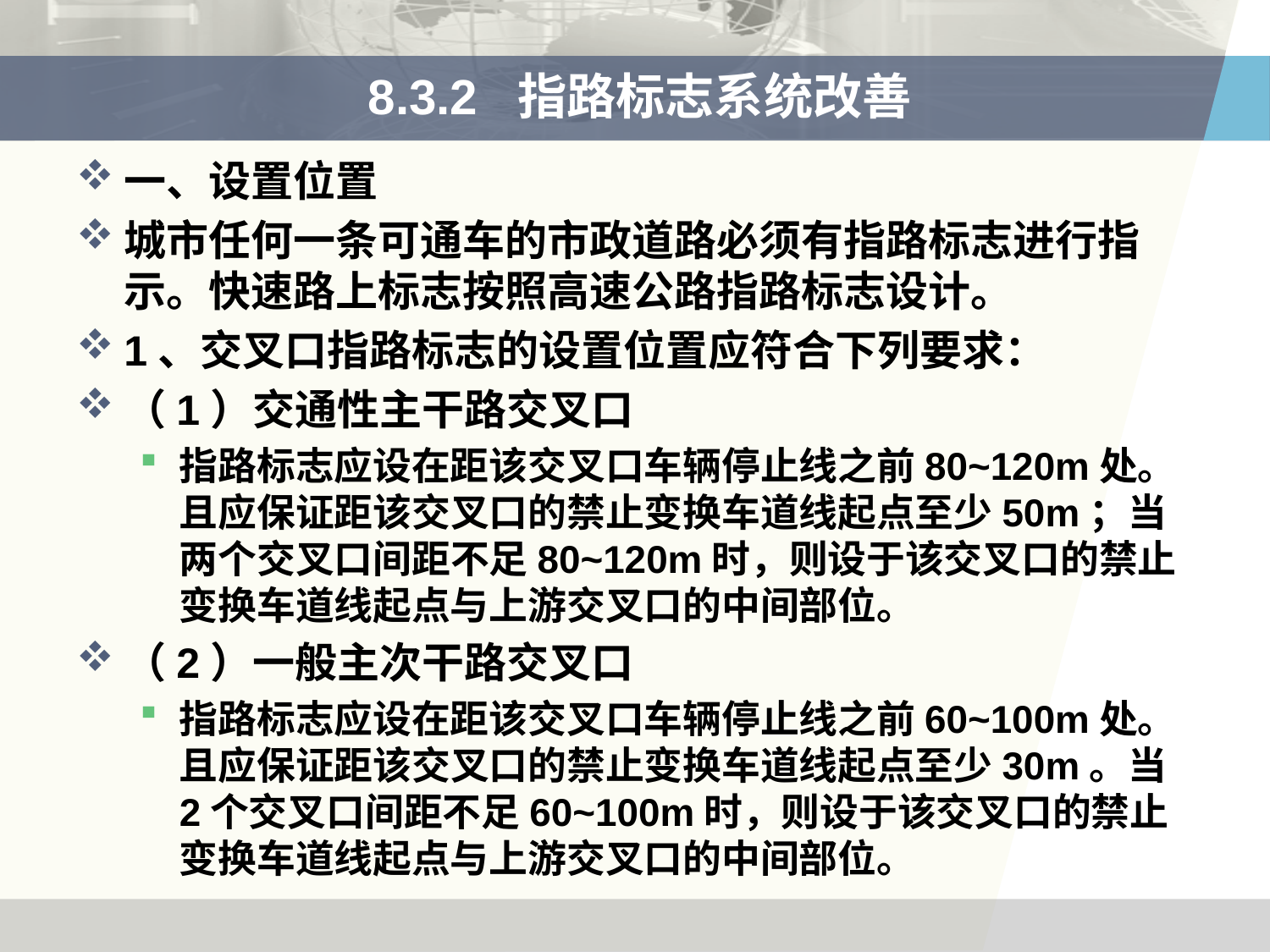

# 8.3.2  指路标志系统改善
一、设置位置
城市任何一条可通车的市政道路必须有指路标志进行指示。快速路上标志按照高速公路指路标志设计。
1、交叉口指路标志的设置位置应符合下列要求：
（1）交通性主干路交叉口
指路标志应设在距该交叉口车辆停止线之前80~120m处。且应保证距该交叉口的禁止变换车道线起点至少50m；当两个交叉口间距不足80~120m时，则设于该交叉口的禁止变换车道线起点与上游交叉口的中间部位。
（2）一般主次干路交叉口
指路标志应设在距该交叉口车辆停止线之前60~100m处。且应保证距该交叉口的禁止变换车道线起点至少30m。当2个交叉口间距不足60~100m时，则设于该交叉口的禁止变换车道线起点与上游交叉口的中间部位。